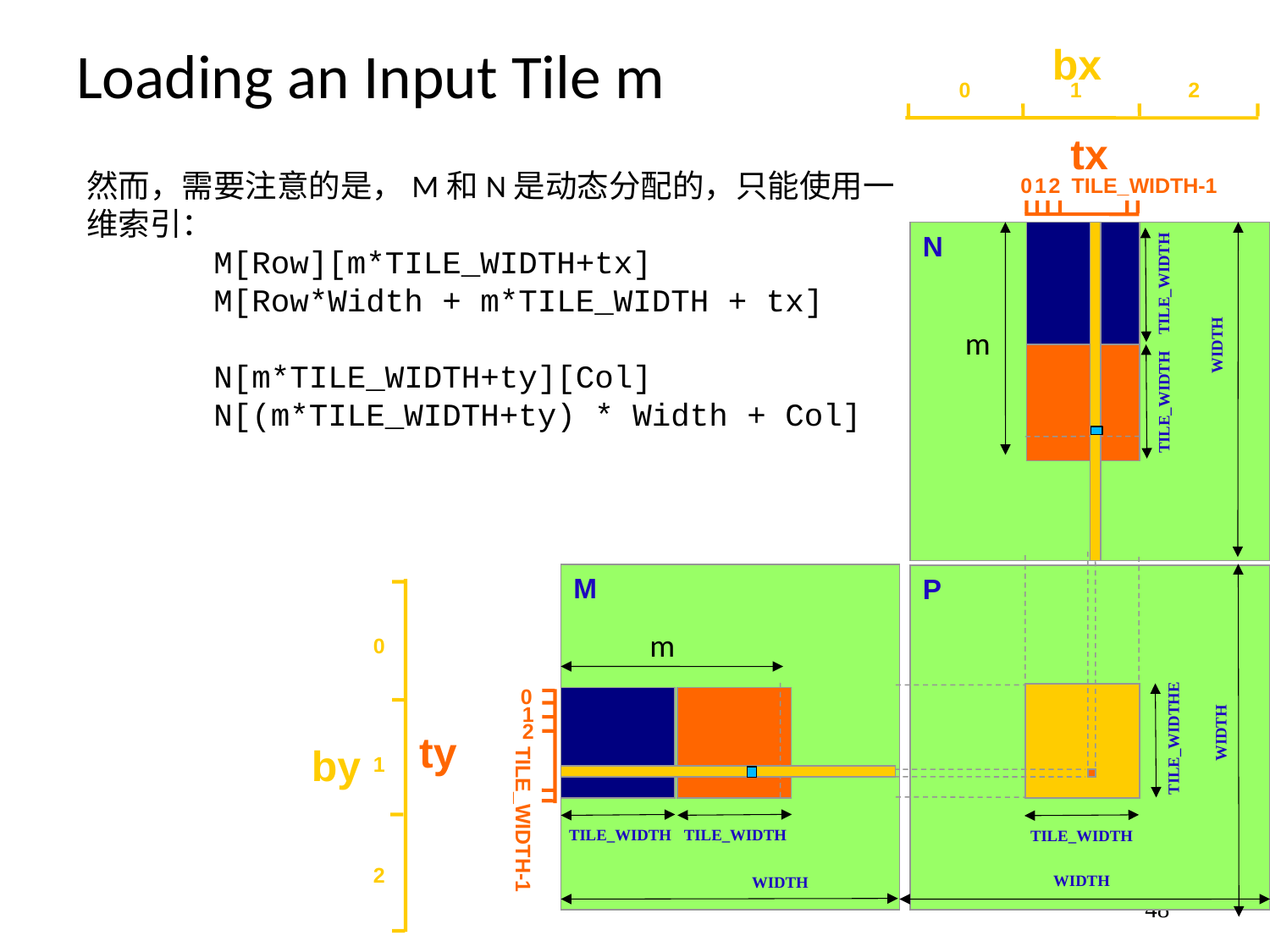

bx
0
1
2

tx
TILE_WIDTH-1
0
1
2

N

TILE_WIDTH

WIDTH

TILE_WIDTH

M
P

0
0

1

2

ty
WIDTH

TILE_WIDTHE

by
1

TILE_WIDTH
TILE_WIDTH
TILE_WIDTH
2
WIDTH
WIDTH

# Loading an Input Tile m
然而，需要注意的是，M和N是动态分配的，只能使用一维索引：
	M[Row][m*TILE_WIDTH+tx]
	M[Row*Width + m*TILE_WIDTH + tx]

	N[m*TILE_WIDTH+ty][Col]
	N[(m*TILE_WIDTH+ty) * Width + Col]

m

m

TILE_WIDTH-1
48